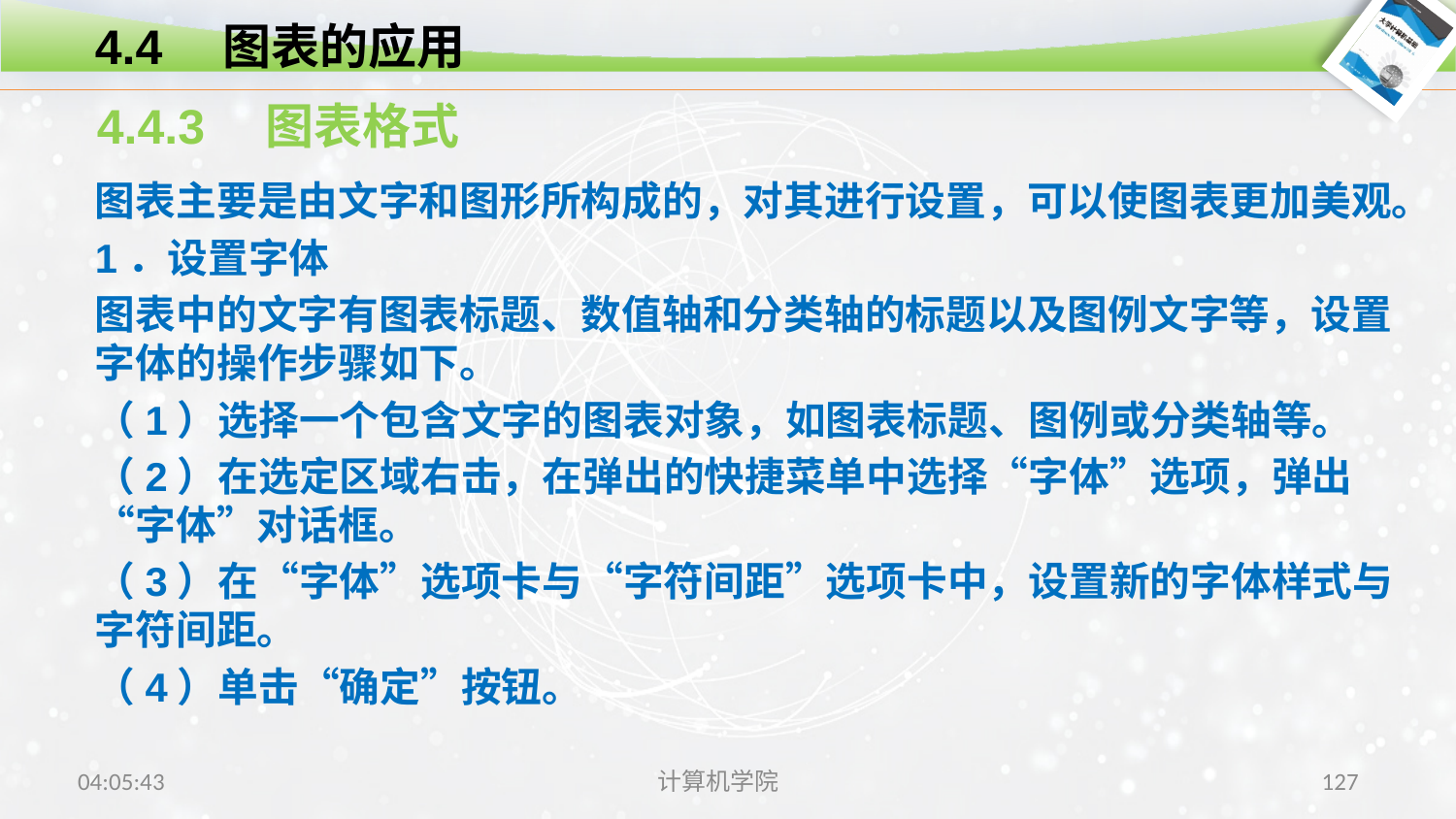

4.4　图表的应用
4.4.3　图表格式

图表主要是由文字和图形所构成的，对其进行设置，可以使图表更加美观。
1．设置字体
图表中的文字有图表标题、数值轴和分类轴的标题以及图例文字等，设置字体的操作步骤如下。
（1）选择一个包含文字的图表对象，如图表标题、图例或分类轴等。
（2）在选定区域右击，在弹出的快捷菜单中选择“字体”选项，弹出“字体”对话框。
（3）在“字体”选项卡与“字符间距”选项卡中，设置新的字体样式与字符间距。
（4）单击“确定”按钮。